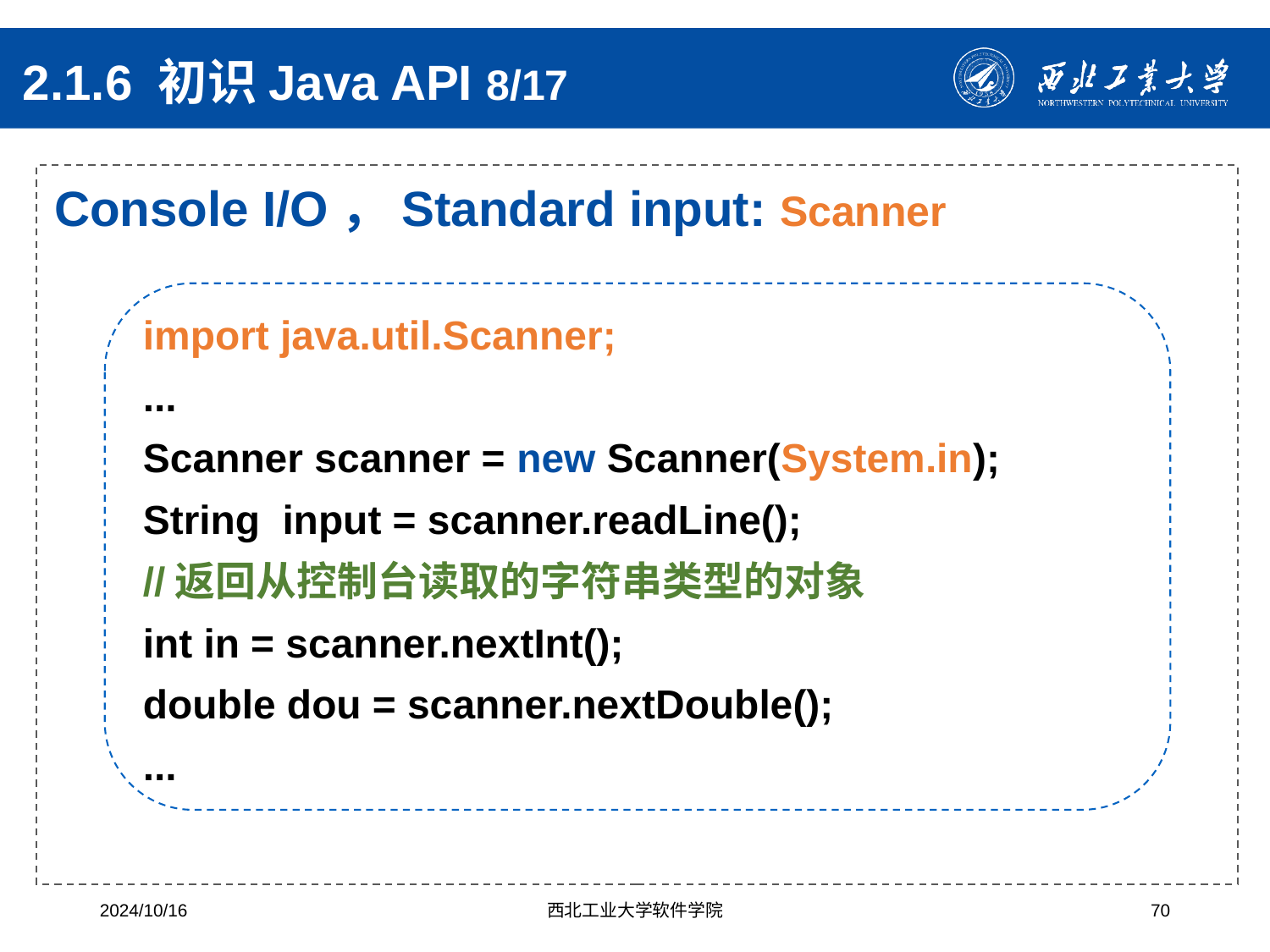

# 2.1.6 初识Java API 8/17
Console I/O，Standard input: Scanner

import java.util.Scanner;
...
Scanner scanner = new Scanner(System.in);
String  input = scanner.readLine();
//返回从控制台读取的字符串类型的对象
int in = scanner.nextInt();
double dou = scanner.nextDouble();
...
2024/10/16
西北工业大学软件学院
70